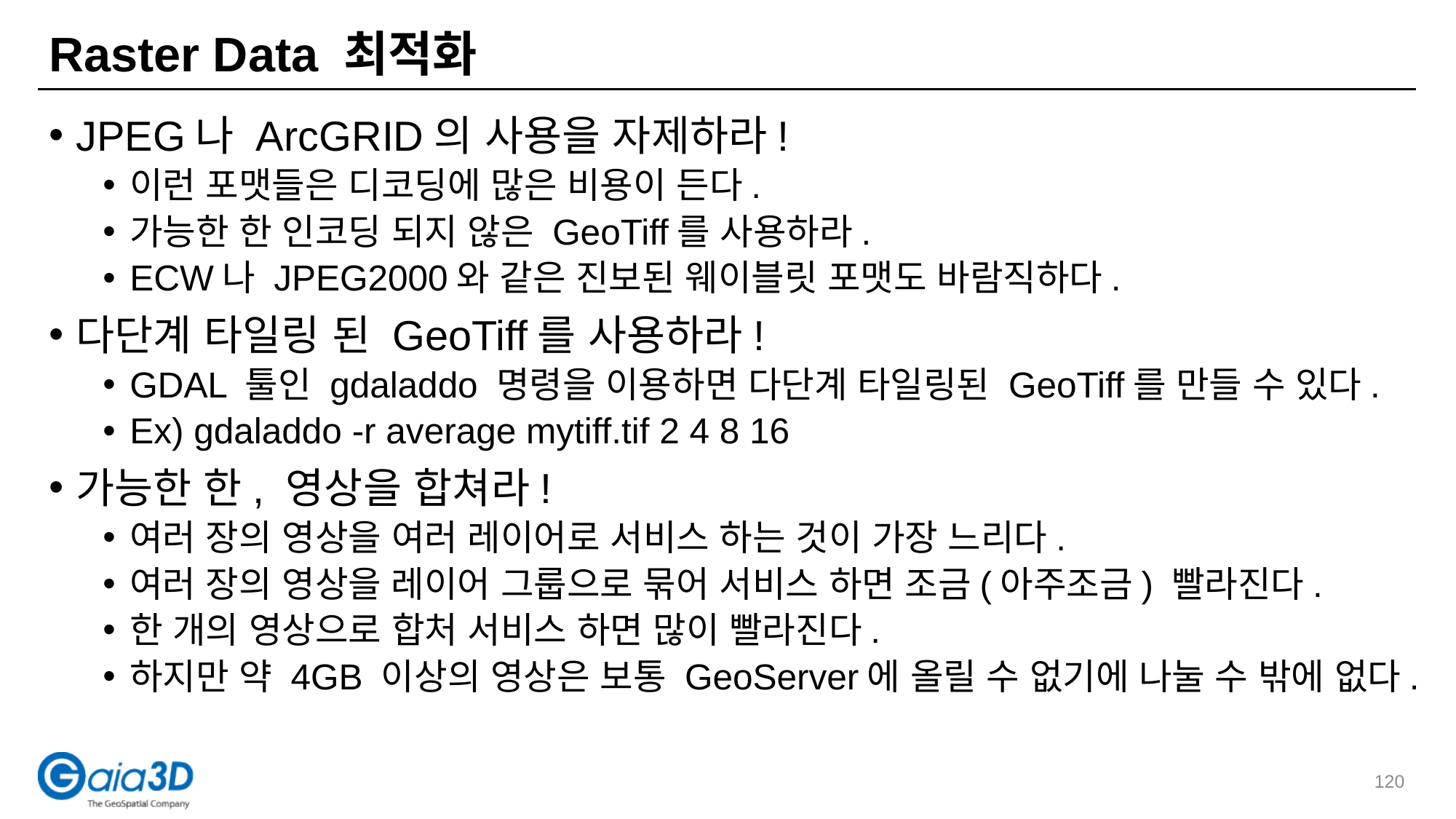

# Raster Data 최적화
JPEG나 ArcGRID의 사용을 자제하라!
이런 포맷들은 디코딩에 많은 비용이 든다.
가능한 한 인코딩 되지 않은 GeoTiff를 사용하라.
ECW나 JPEG2000와 같은 진보된 웨이블릿 포맷도 바람직하다.
다단계 타일링 된 GeoTiff를 사용하라!
GDAL 툴인 gdaladdo 명령을 이용하면 다단계 타일링된 GeoTiff를 만들 수 있다.
Ex) gdaladdo -r average mytiff.tif 2 4 8 16
가능한 한, 영상을 합쳐라!
여러 장의 영상을 여러 레이어로 서비스 하는 것이 가장 느리다.
여러 장의 영상을 레이어 그룹으로 묶어 서비스 하면 조금(아주조금) 빨라진다.
한 개의 영상으로 합처 서비스 하면 많이 빨라진다.
하지만 약 4GB 이상의 영상은 보통 GeoServer에 올릴 수 없기에 나눌 수 밖에 없다.
120